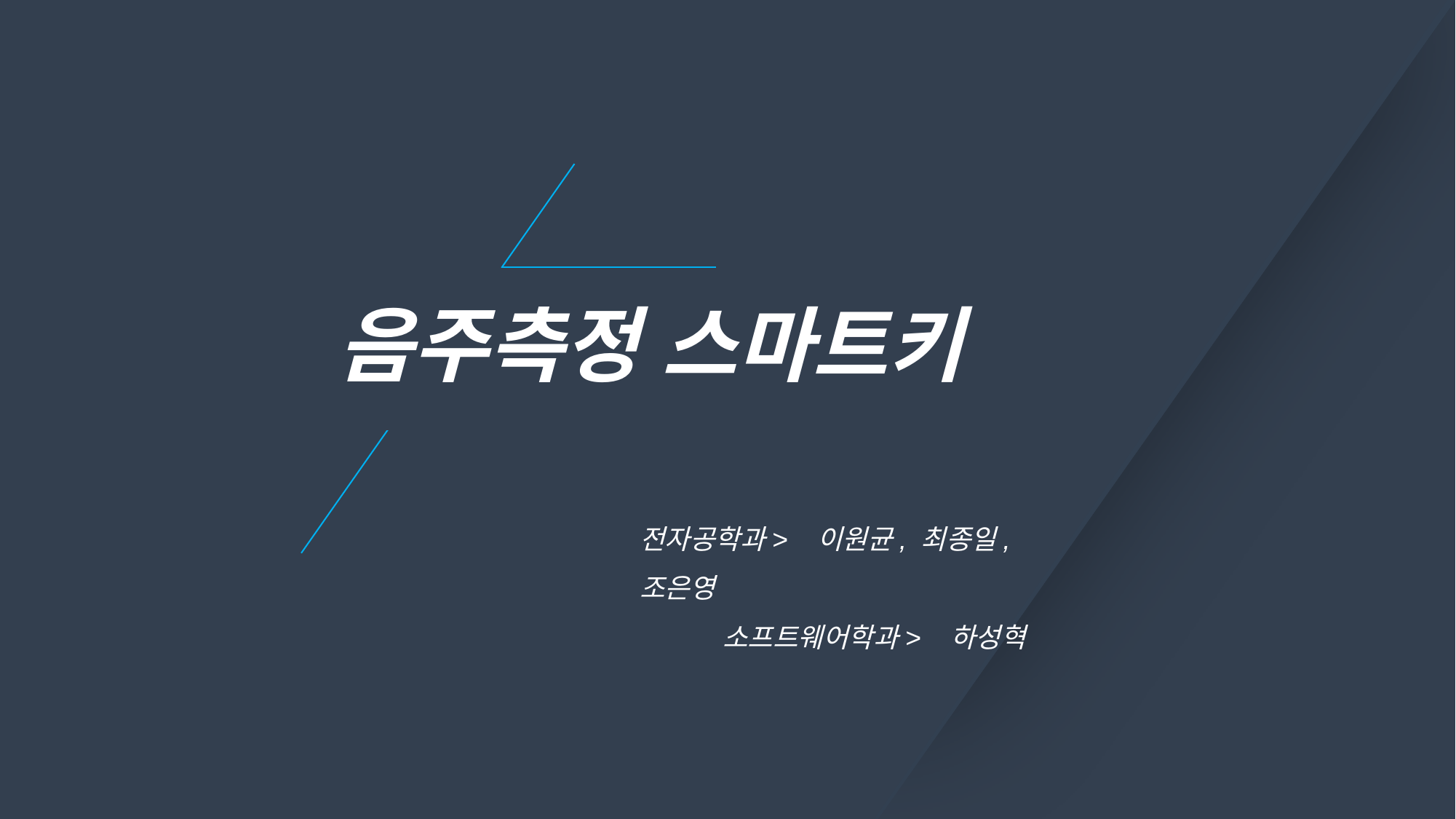

음주측정 스마트키
전자공학과>   이원균, 최종일, 조은영
          소프트웨어학과>   하성혁